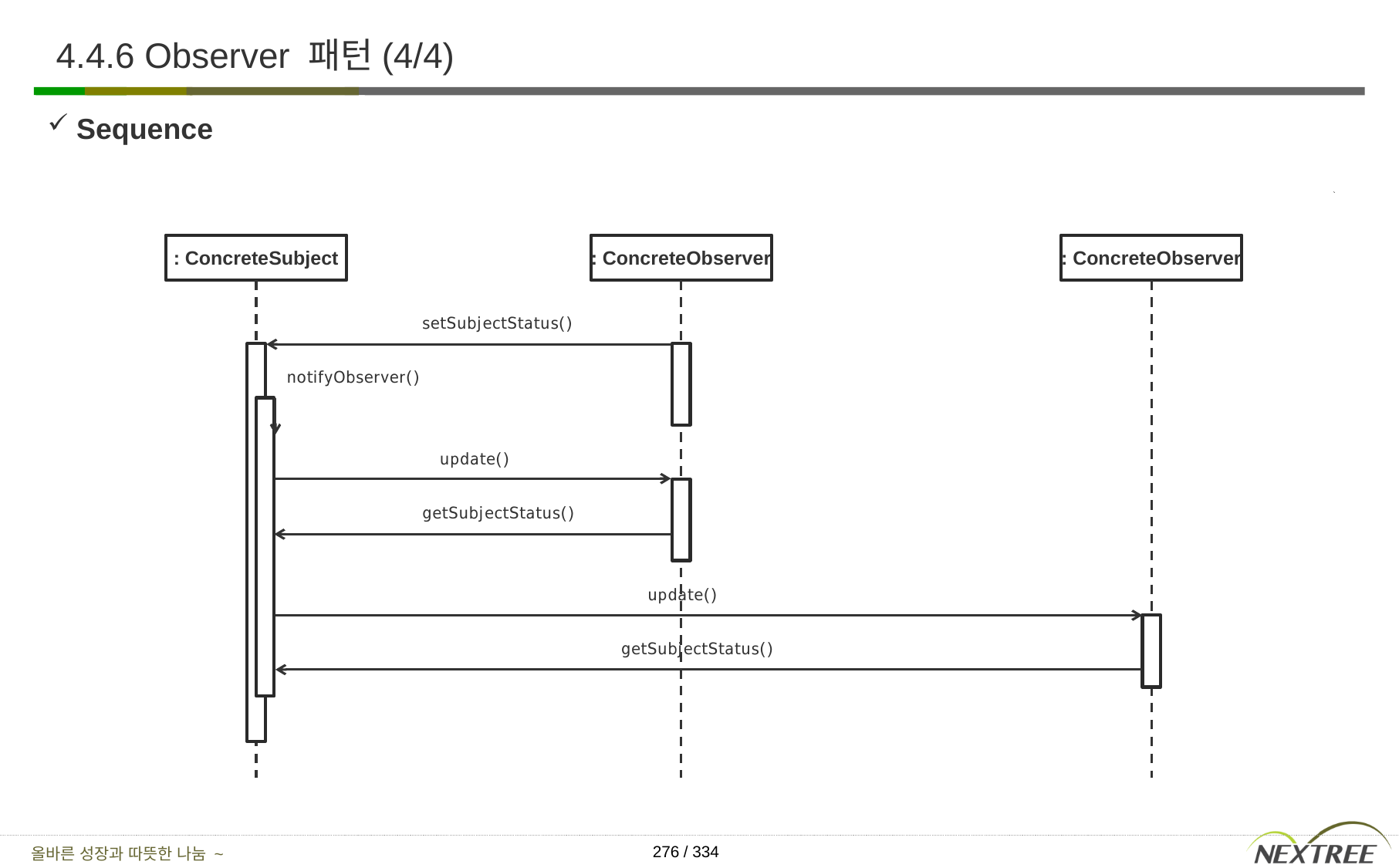

# 4.4.6 Observer 패턴(4/4)
Sequence
: ConcreteSubject
: ConcreteObserver
: ConcreteObserver
setSubjectStatus()

notifyObserver()

update()

getSubjectStatus()

update()

getSubjectStatus()